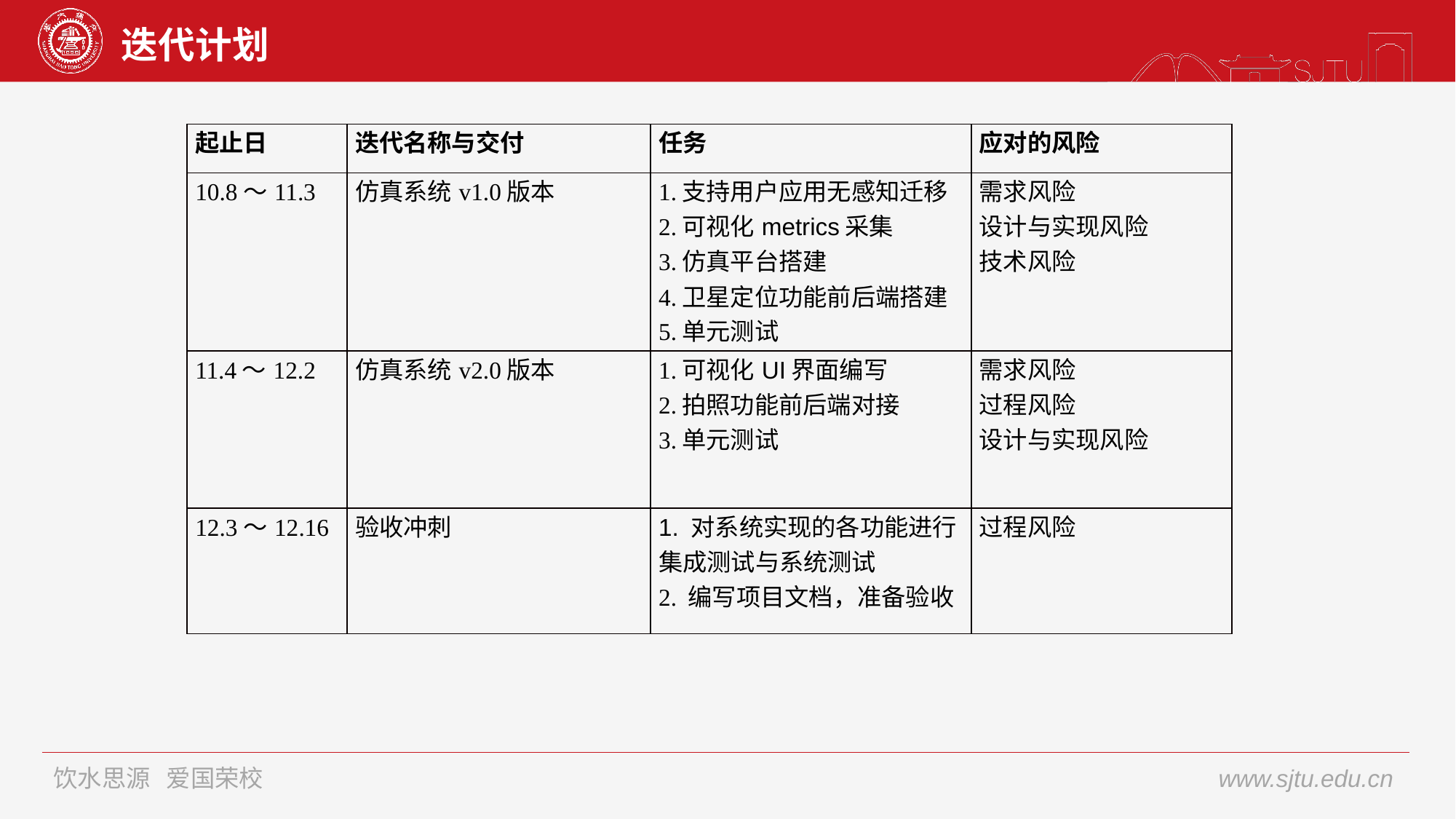

# 迭代计划
| 起止日 | 迭代名称与交付 | 任务 | 应对的风险 |
| --- | --- | --- | --- |
| 10.8～11.3 | 仿真系统v1.0版本 | 1.支持用户应用无感知迁移 2.可视化metrics采集 3.仿真平台搭建 4.卫星定位功能前后端搭建 5.单元测试 | 需求风险 设计与实现风险 技术风险 |
| 11.4～12.2 | 仿真系统v2.0版本 | 1.可视化UI界面编写 2.拍照功能前后端对接 3.单元测试 | 需求风险 过程风险 设计与实现风险 |
| 12.3～12.16 | 验收冲刺 | 1. 对系统实现的各功能进行集成测试与系统测试 2. 编写项目文档，准备验收 | 过程风险 |